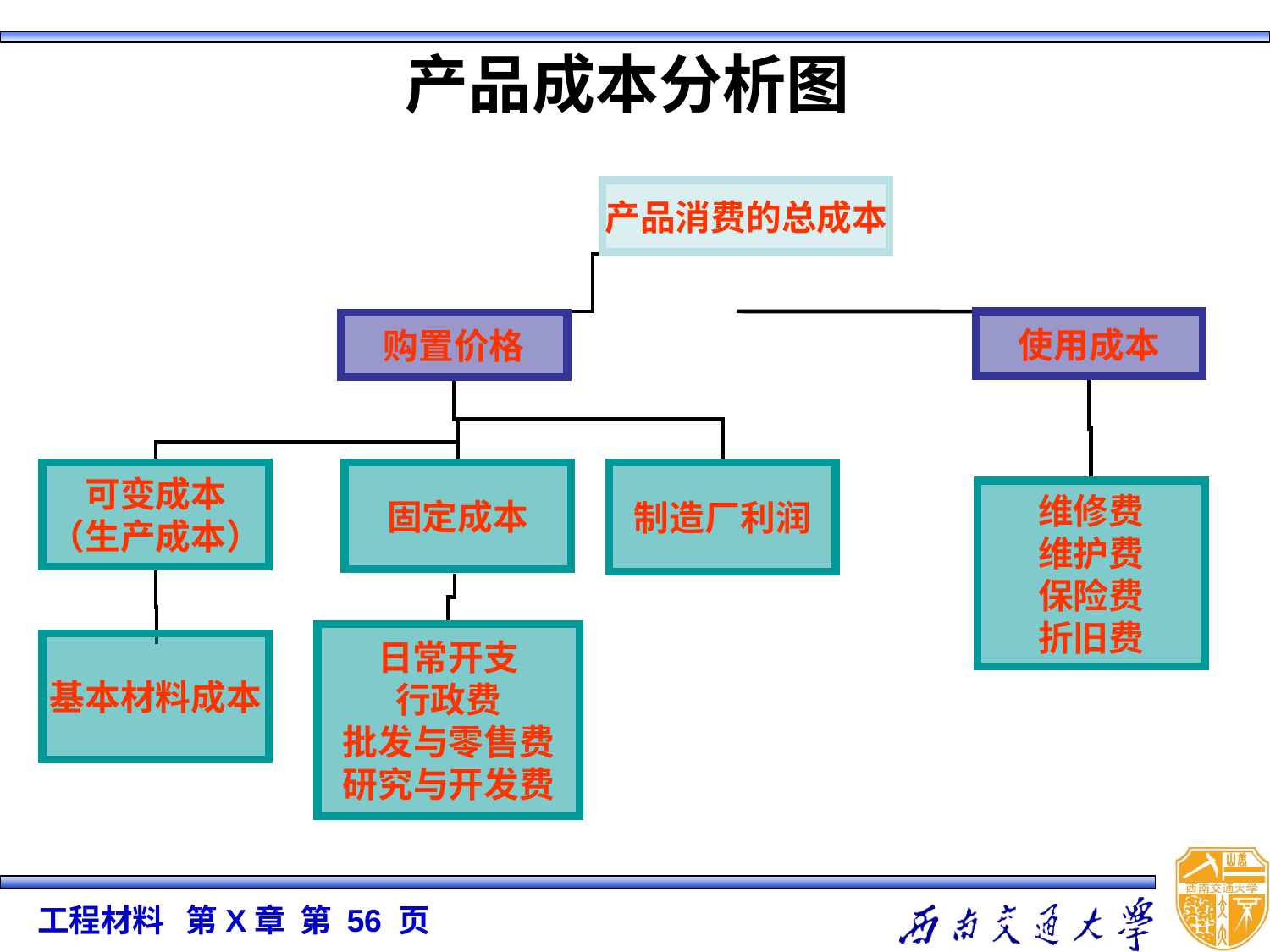

# 产品成本分析图

产品消费的总成本
使用成本
购置价格
可变成本
（生产成本）
固定成本
制造厂利润
维修费
维护费
保险费
折旧费
日常开支
行政费
批发与零售费
研究与开发费
基本材料成本